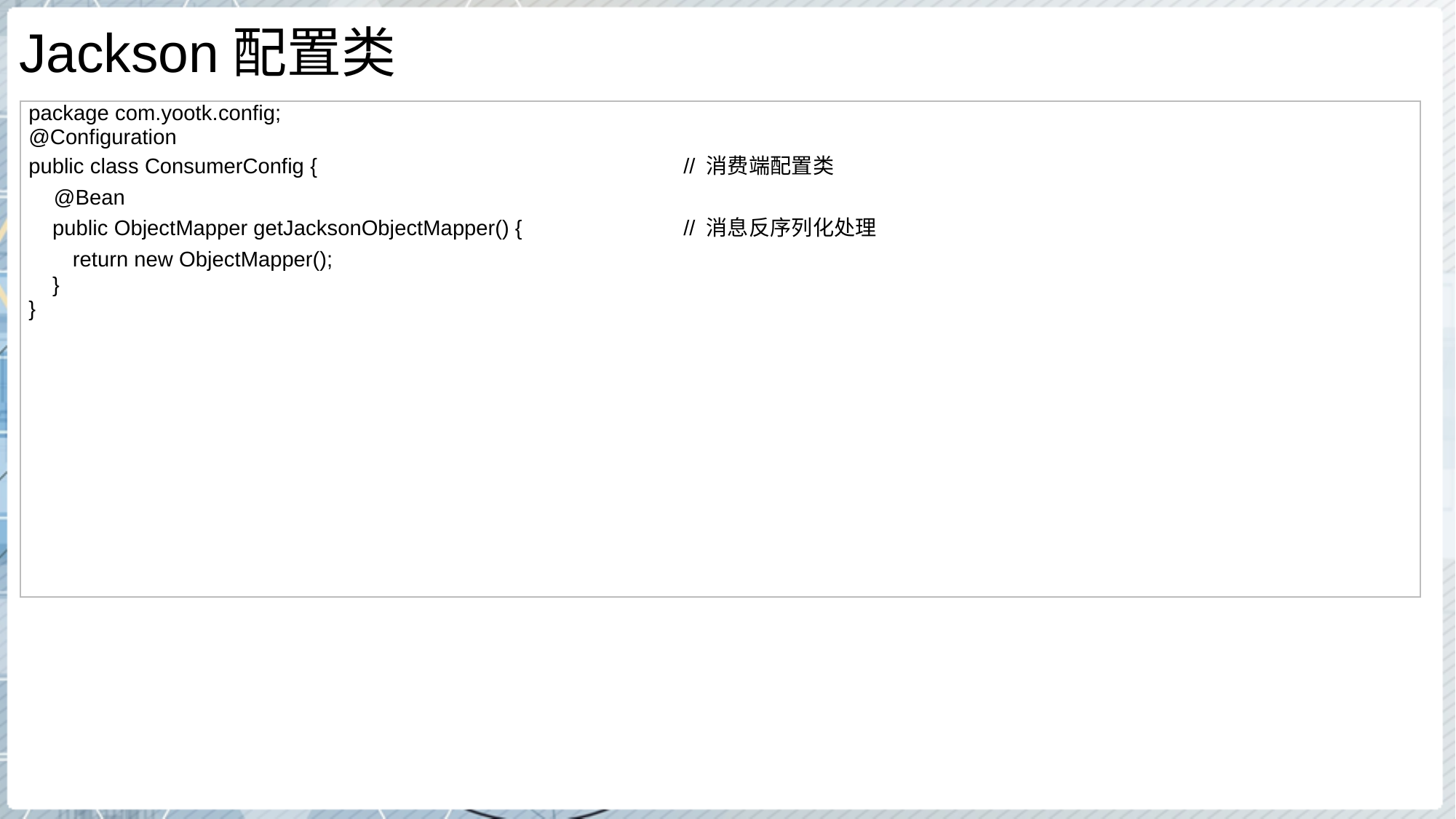

# Jackson配置类
| package com.yootk.config; @Configuration public class ConsumerConfig { // 消费端配置类 @Bean public ObjectMapper getJacksonObjectMapper() { // 消息反序列化处理 return new ObjectMapper(); } } |
| --- |